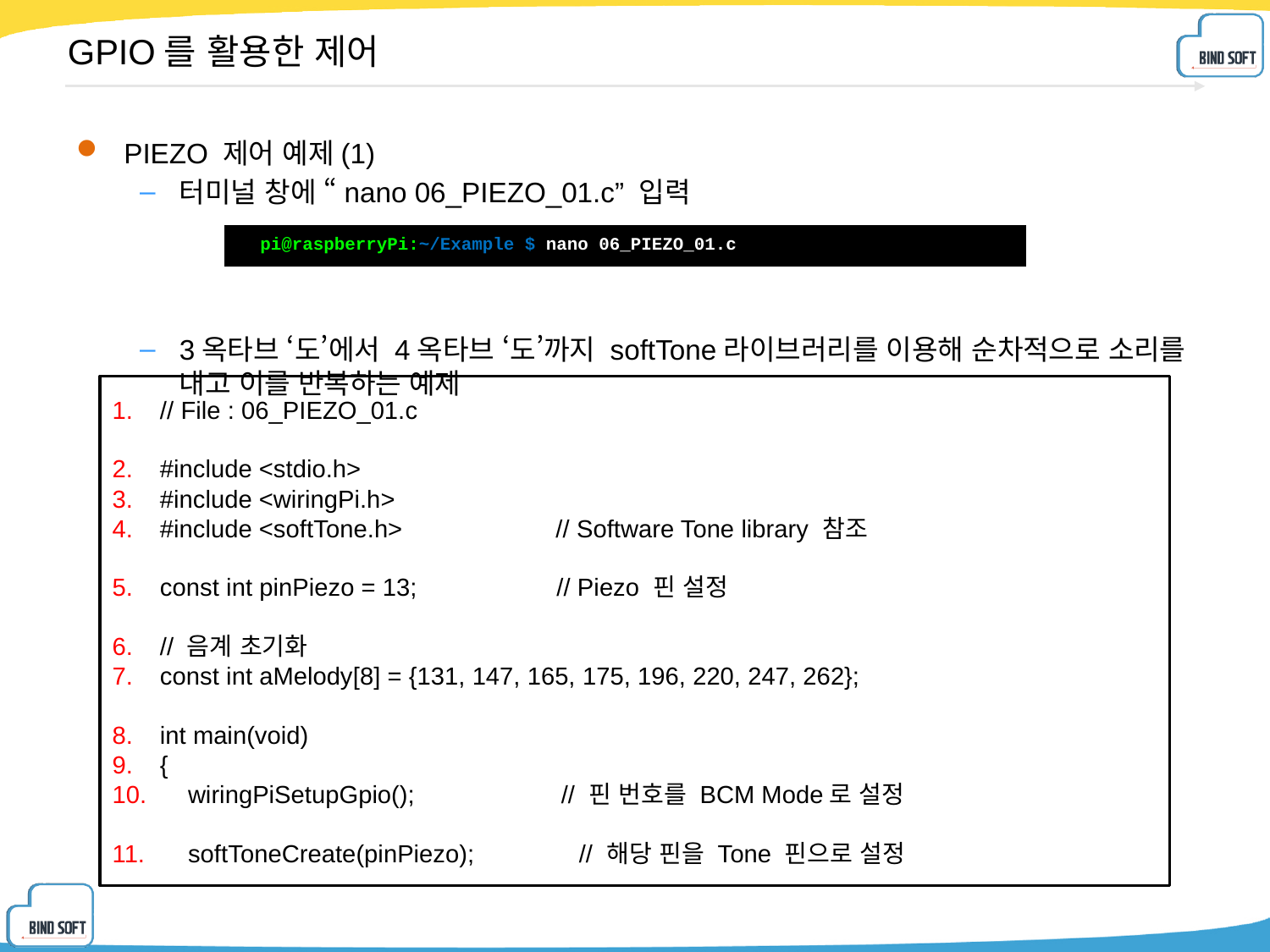

# GPIO를 활용한 제어
PIEZO 제어 예제(1)
터미널 창에 “nano 06_PIEZO_01.c” 입력

3옥타브 ‘도’에서 4옥타브 ‘도’까지 softTone라이브러리를 이용해 순차적으로 소리를 내고 이를 반복하는 예제

| pi@raspberryPi:~/Example $ nano 06\_PIEZO\_01.c |
| --- |
// File : 06_PIEZO_01.c

#include <stdio.h>
#include <wiringPi.h>
#include <softTone.h>                      // Software Tone library 참조

const int pinPiezo = 13;                    // Piezo 핀 설정

// 음계 초기화
const int aMelody[8] = {131, 147, 165, 175, 196, 220, 247, 262};

int main(void)
{
    wiringPiSetupGpio();                     // 핀 번호를 BCM Mode로 설정

    softToneCreate(pinPiezo);               // 해당 핀을 Tone 핀으로 설정